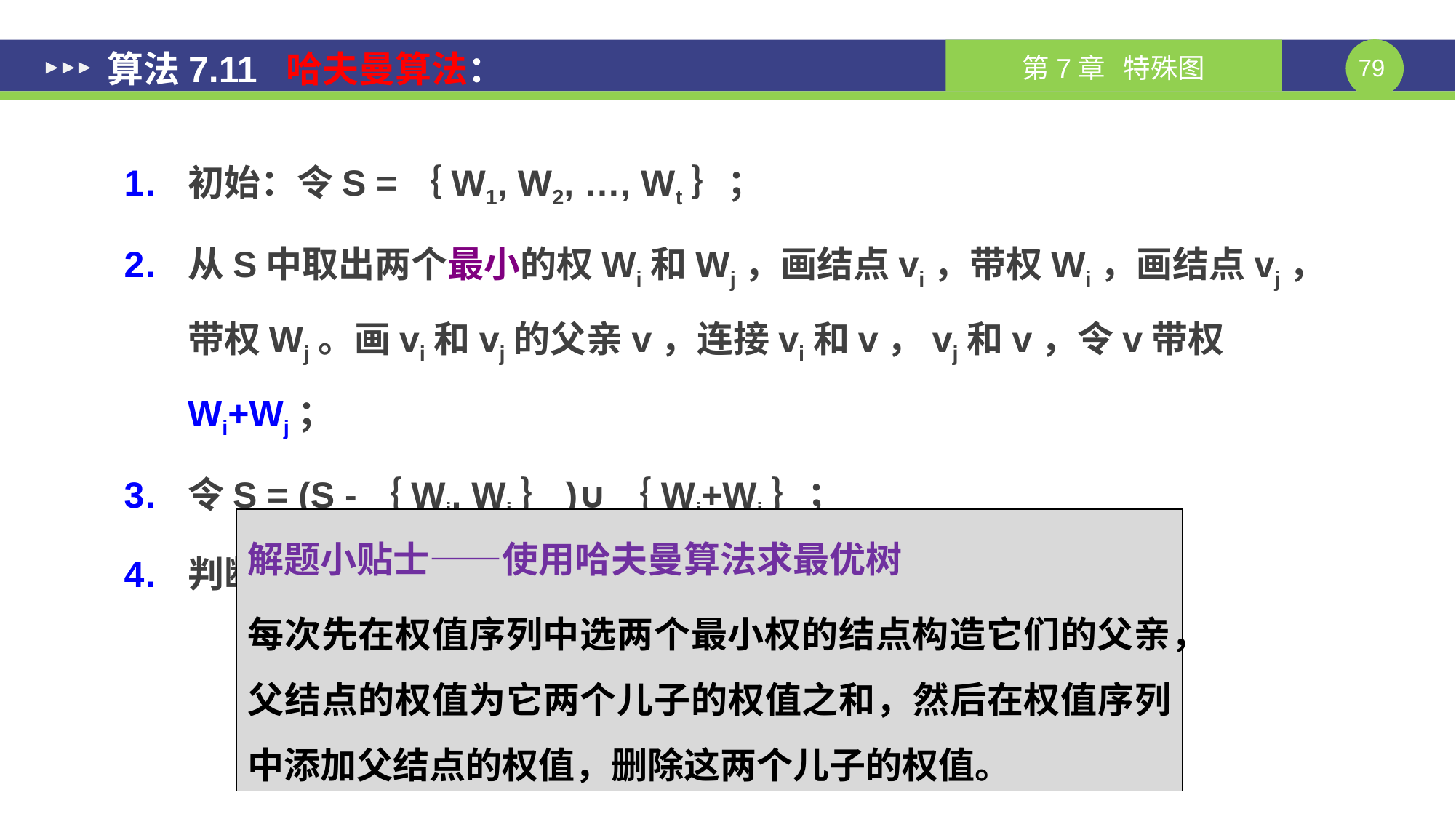

# 算法7.11  哈夫曼算法：
初始：令S =｛W1, W2, …, Wt｝；
从S中取出两个最小的权Wi和Wj，画结点vi，带权Wi，画结点vj，带权Wj。画vi和vj的父亲v，连接vi和v，vj和v，令v带权Wi+Wj；
令S = (S -｛Wi, Wj｝)∪｛Wi+Wj｝；
判断S是否只含一个元素，若是，则停止，否则转2。
解题小贴士——使用哈夫曼算法求最优树
每次先在权值序列中选两个最小权的结点构造它们的父亲，父结点的权值为它两个儿子的权值之和，然后在权值序列中添加父结点的权值，删除这两个儿子的权值。